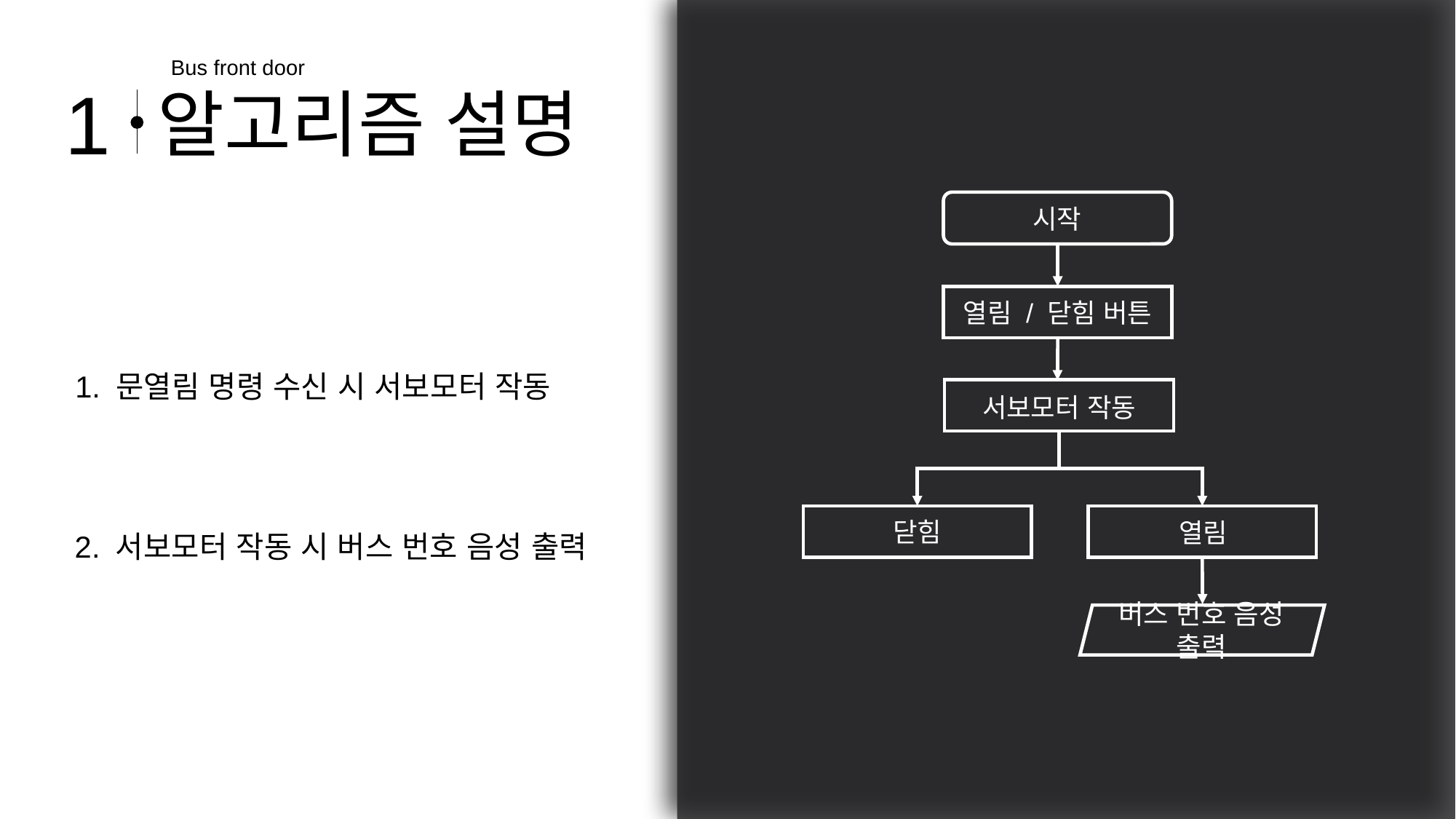

Bus front door
1
알고리즘 설명

시작

열림 / 닫힘 버튼
1. 문열림 명령 수신 시 서보모터 작동

서보모터 작동

닫힘

열림
2. 서보모터 작동 시 버스 번호 음성 출력
버스 번호 음성 출력